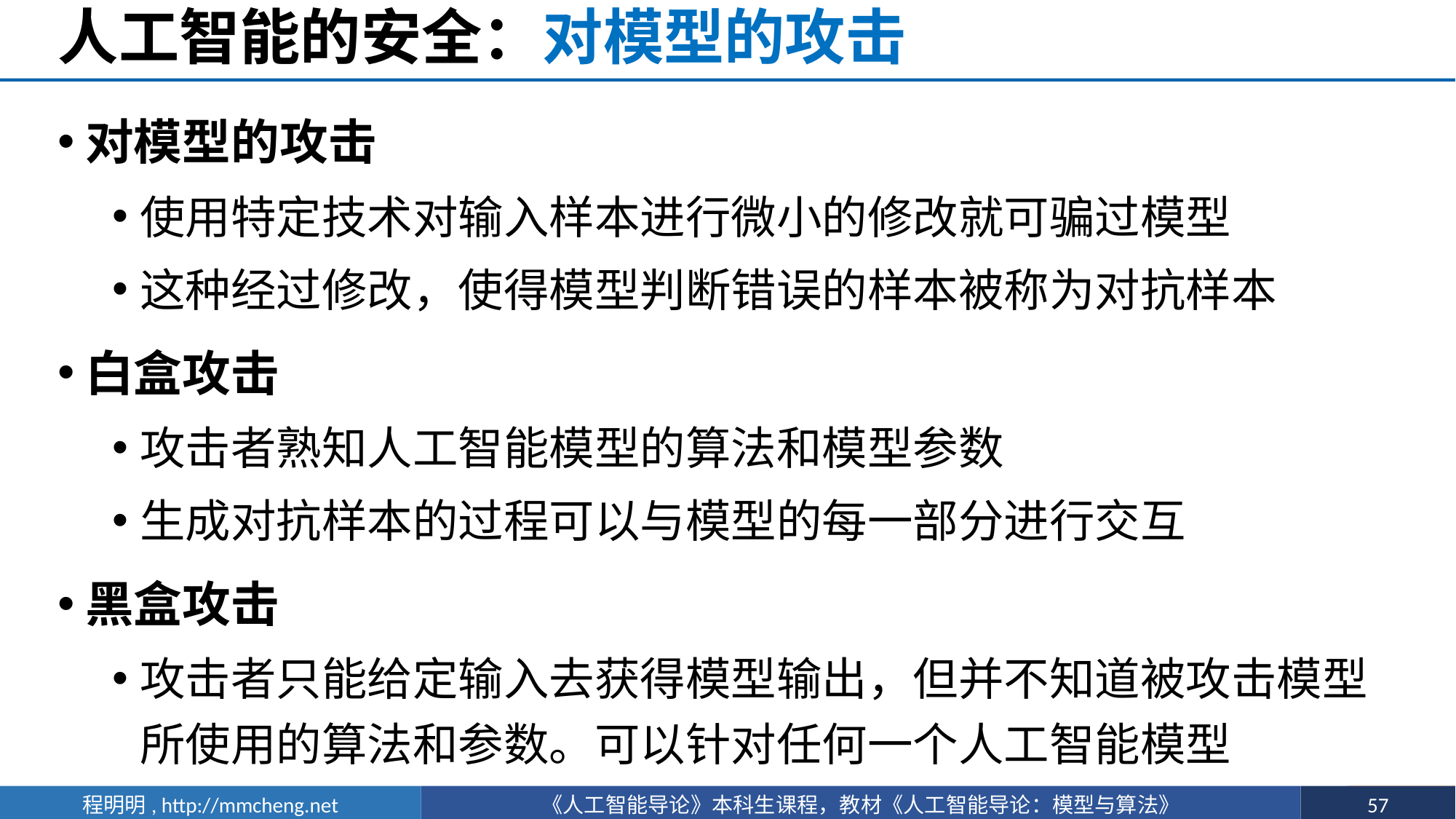

# 人工智能的安全：对模型的攻击
对模型的攻击
使用特定技术对输入样本进行微小的修改就可骗过模型
这种经过修改，使得模型判断错误的样本被称为对抗样本
白盒攻击
攻击者熟知人工智能模型的算法和模型参数
生成对抗样本的过程可以与模型的每一部分进行交互
黑盒攻击
攻击者只能给定输入去获得模型输出，但并不知道被攻击模型所使用的算法和参数。可以针对任何一个人工智能模型